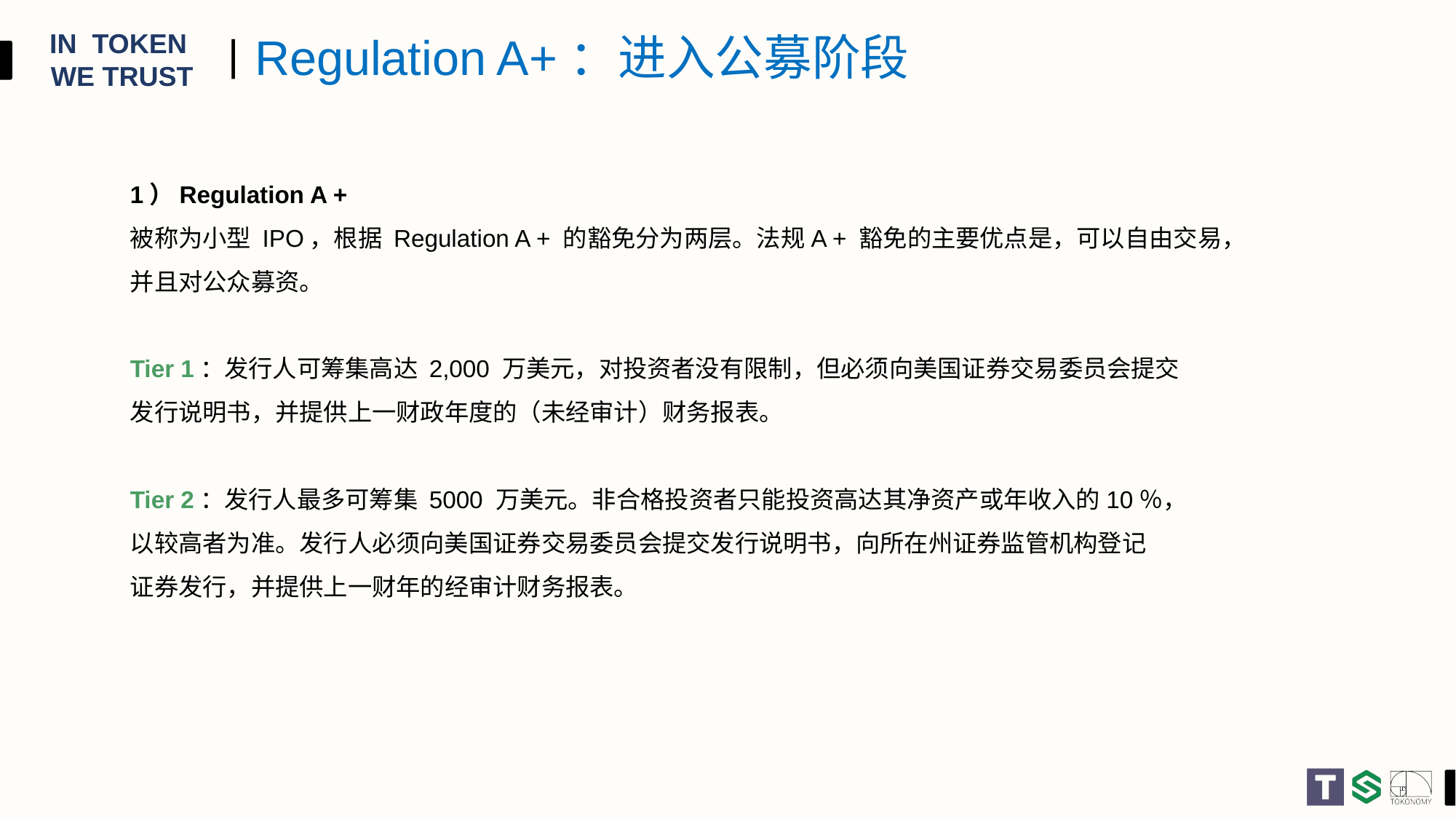

# Regulation A+：进入公募阶段
1）Regulation A +
被称为小型 IPO，根据 Regulation A + 的豁免分为两层。法规A + 豁免的主要优点是，可以自由交易，并且对公众募资。

Tier 1：发行人可筹集高达 2,000 万美元，对投资者没有限制，但必须向美国证券交易委员会提交
发行说明书，并提供上一财政年度的（未经审计）财务报表。

Tier 2：发行人最多可筹集 5000 万美元。非合格投资者只能投资高达其净资产或年收入的10％，
以较高者为准。发行人必须向美国证券交易委员会提交发行说明书，向所在州证券监管机构登记
证券发行，并提供上一财年的经审计财务报表。